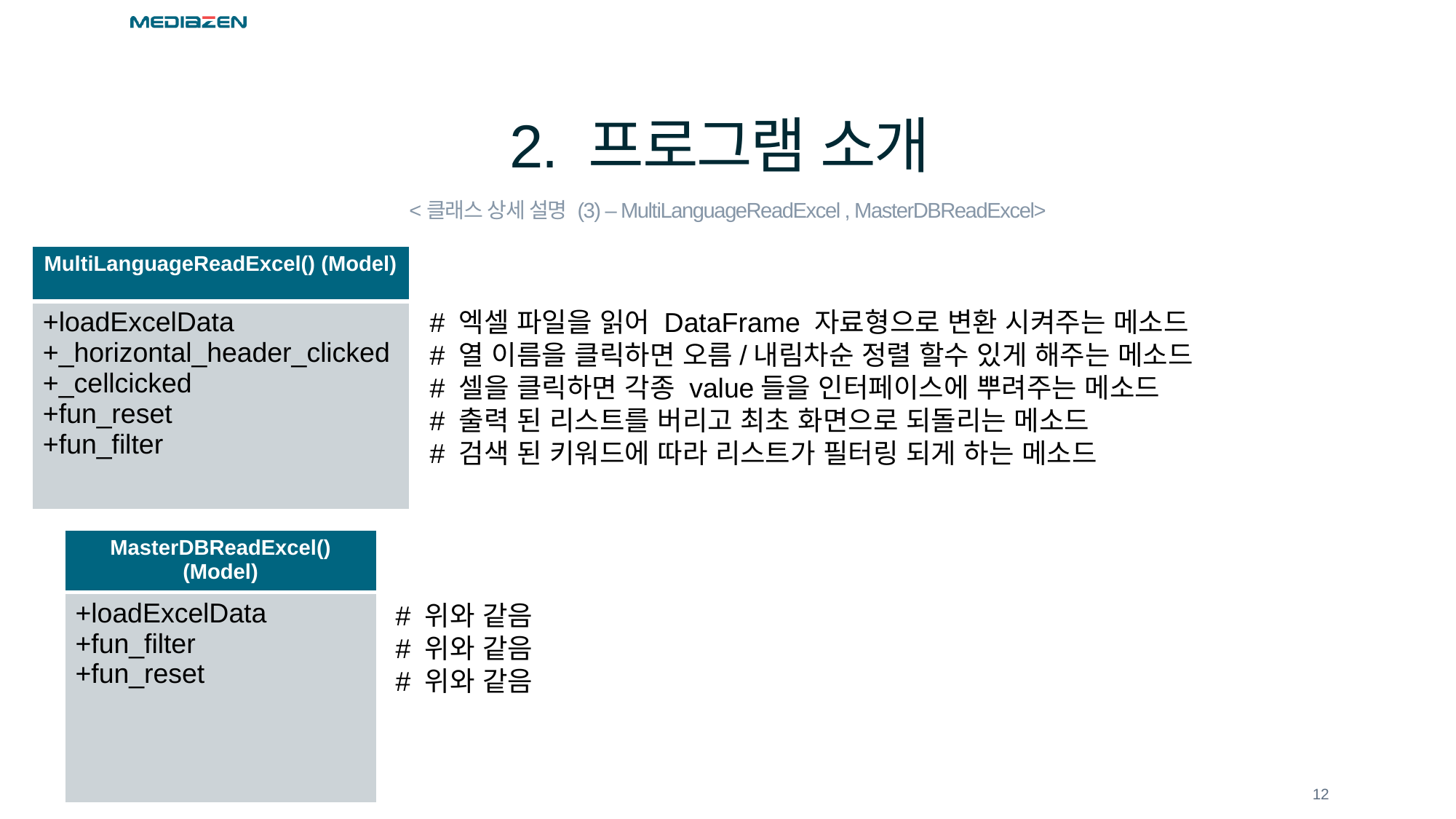

# 2. 프로그램 소개
<클래스 상세 설명 (3) – MultiLanguageReadExcel , MasterDBReadExcel>
| MultiLanguageReadExcel() (Model) |
| --- |
| +loadExcelData +\_horizontal\_header\_clicked +\_cellcicked +fun\_reset +fun\_filter |
# 엑셀 파일을 읽어 DataFrame 자료형으로 변환 시켜주는 메소드
# 열 이름을 클릭하면 오름/내림차순 정렬 할수 있게 해주는 메소드
# 셀을 클릭하면 각종 value들을 인터페이스에 뿌려주는 메소드
# 출력 된 리스트를 버리고 최초 화면으로 되돌리는 메소드
# 검색 된 키워드에 따라 리스트가 필터링 되게 하는 메소드

| MasterDBReadExcel() (Model) |
| --- |
| +loadExcelData +fun\_filter +fun\_reset |
# 위와 같음
# 위와 같음
# 위와 같음
12